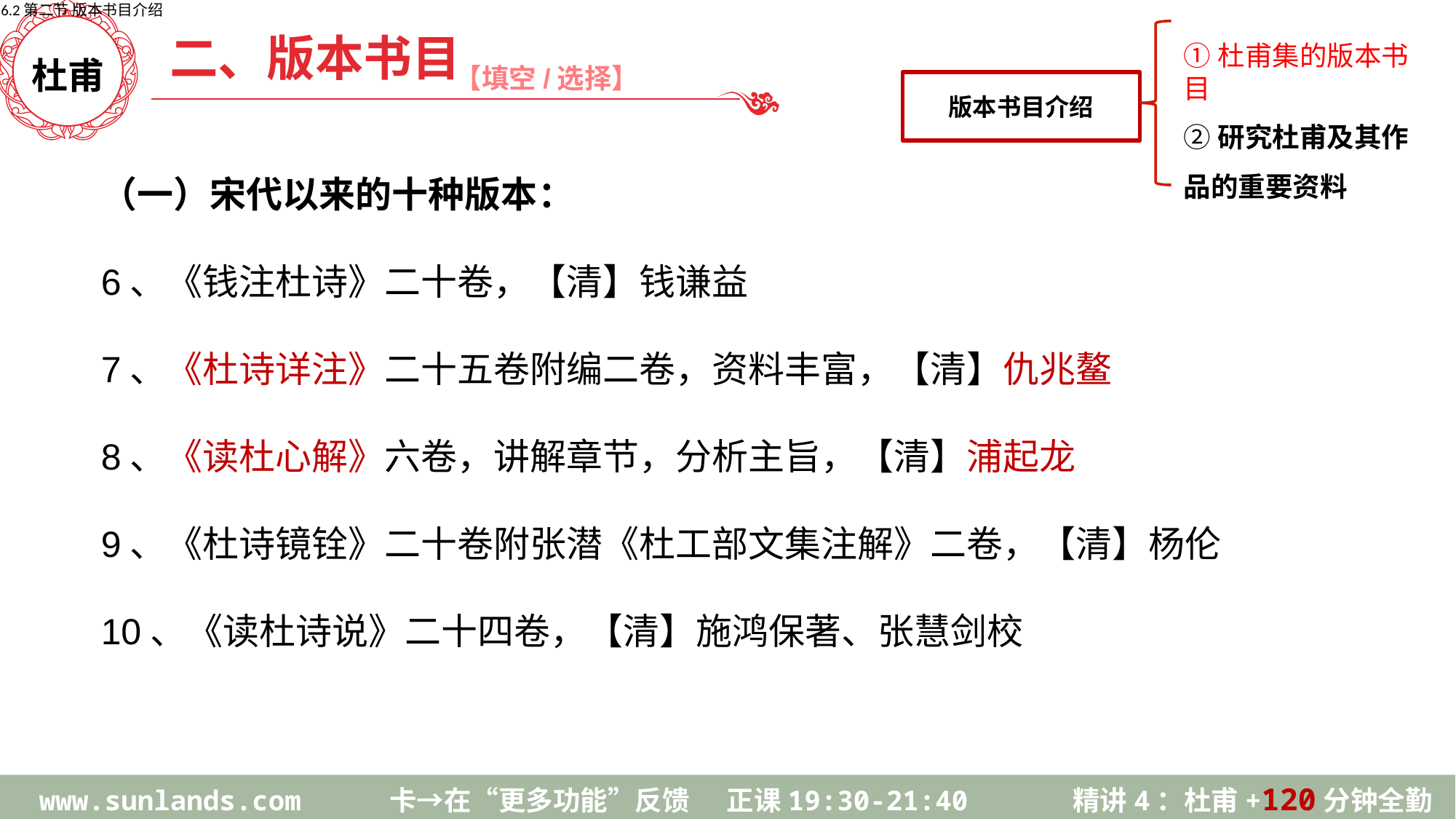

6.2第二节 版本书目介绍

版本书目介绍
二、版本书目
①杜甫集的版本书目
②研究杜甫及其作品的重要资料
【填空/选择】
杜甫

（一）宋代以来的十种版本：
6、《钱注杜诗》二十卷，【清】钱谦益
7、《杜诗详注》二十五卷附编二卷，资料丰富，【清】仇兆鳌
8、《读杜心解》六卷，讲解章节，分析主旨，【清】浦起龙
9、《杜诗镜铨》二十卷附张潜《杜工部文集注解》二卷，【清】杨伦
10、《读杜诗说》二十四卷，【清】施鸿保著、张慧剑校